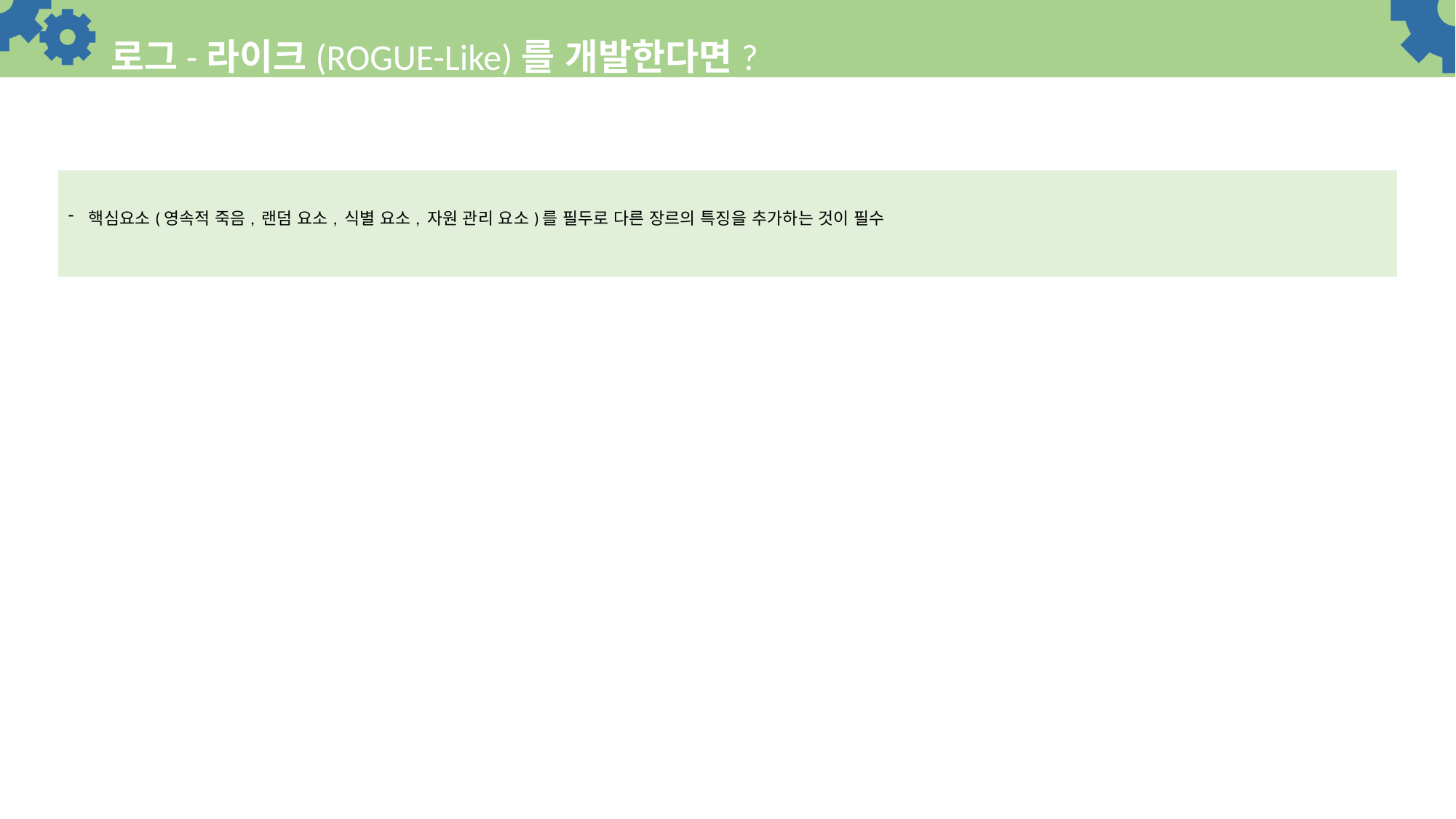

# 로그-라이크(ROGUE-Like)를 개발한다면?
| 핵심요소(영속적 죽음, 랜덤 요소, 식별 요소, 자원 관리 요소)를 필두로 다른 장르의 특징을 추가하는 것이 필수 |
| --- |